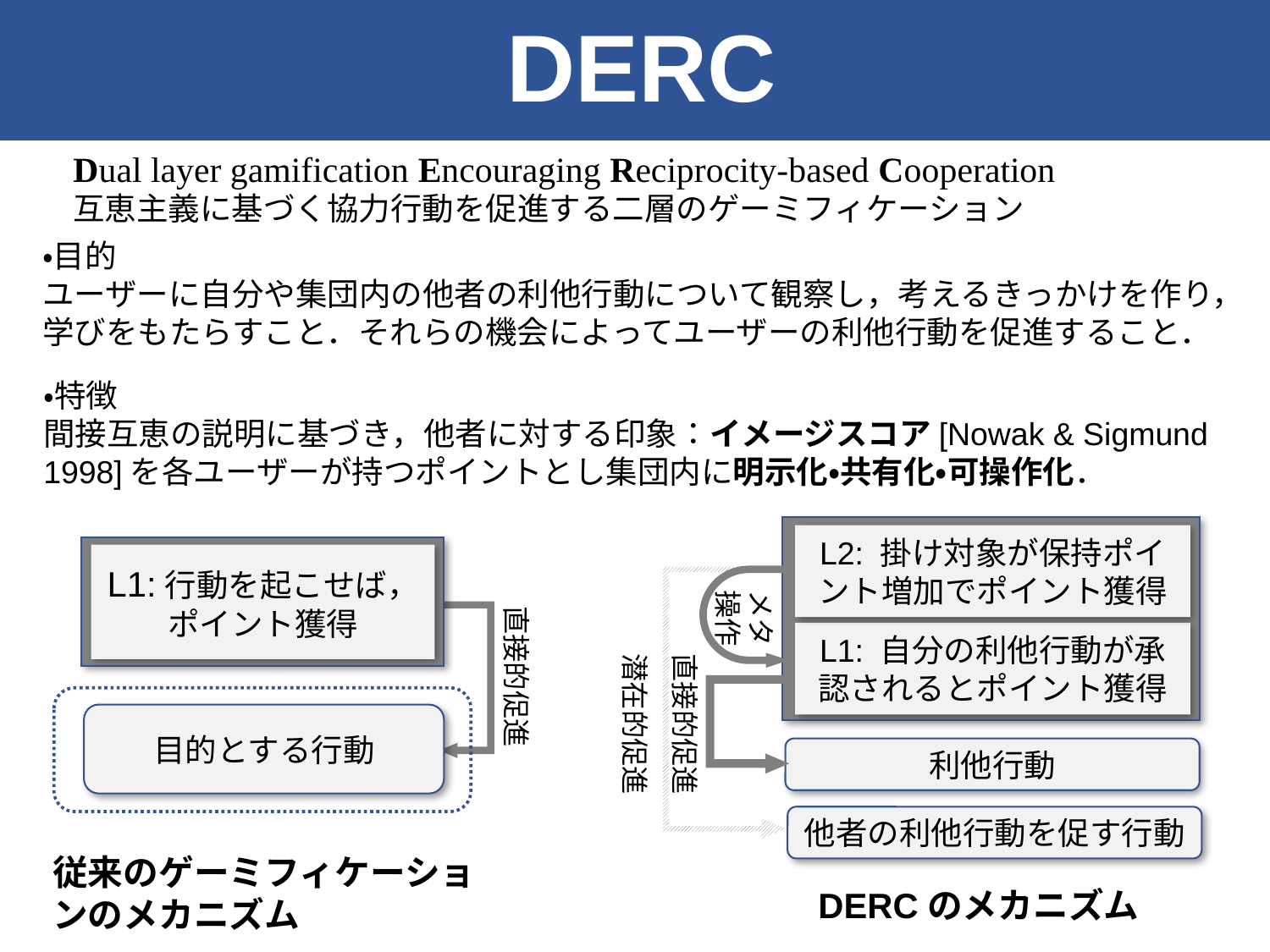

DERC
Dual layer gamification Encouraging Reciprocity-based Cooperation
互恵主義に基づく協力行動を促進する二層のゲーミフィケーション
・目的
ユーザーに自分や集団内の他者の利他行動について観察し，考えるきっかけを作り，
学びをもたらすこと．それらの機会によってユーザーの利他行動を促進すること．
・特徴
間接互恵の説明に基づき，他者に対する印象：イメージスコア[Nowak & Sigmund 1998]を各ユーザーが持つポイントとし集団内に明示化・共有化・可操作化．

L2: 掛け対象が保持ポイント増加でポイント獲得

メタ操作
L1: 自分の利他行動が承認されるとポイント獲得

直接的促進
潜在的促進
利他行動
他者の利他行動を促す行動

L1:行動を起こせば，
ポイント獲得
直接的促進

目的とする行動
従来のゲーミフィケーションのメカニズム
DERCのメカニズム